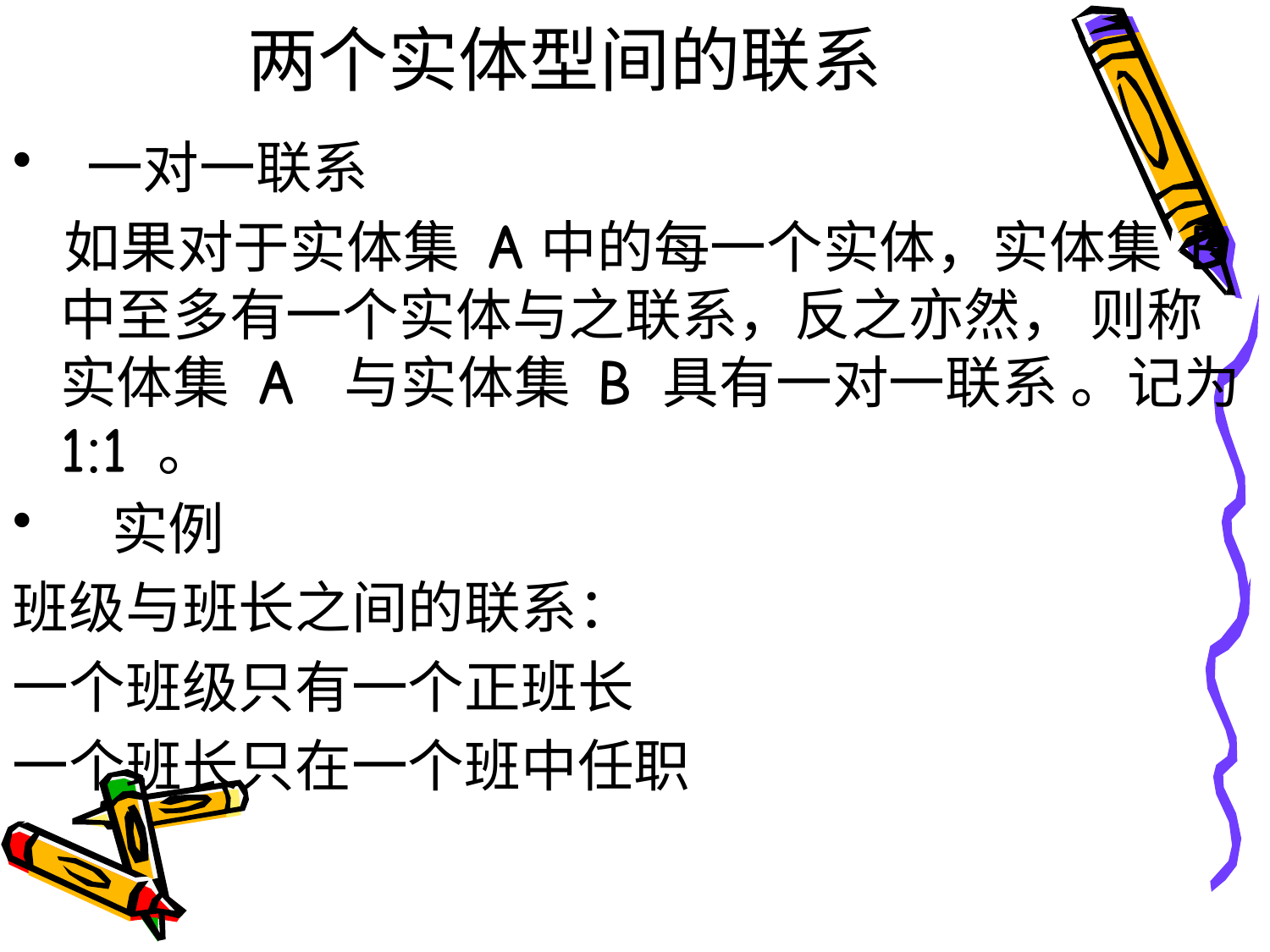

# 两个实体型间的联系
 一对一联系
   如果对于实体集 A中的每一个实体，实体集 B中至多有一个实体与之联系，反之亦然， 则称实体集 A  与实体集 B 具有一对一联系 。记为 1:1 。
   实例
班级与班长之间的联系：
一个班级只有一个正班长
一个班长只在一个班中任职